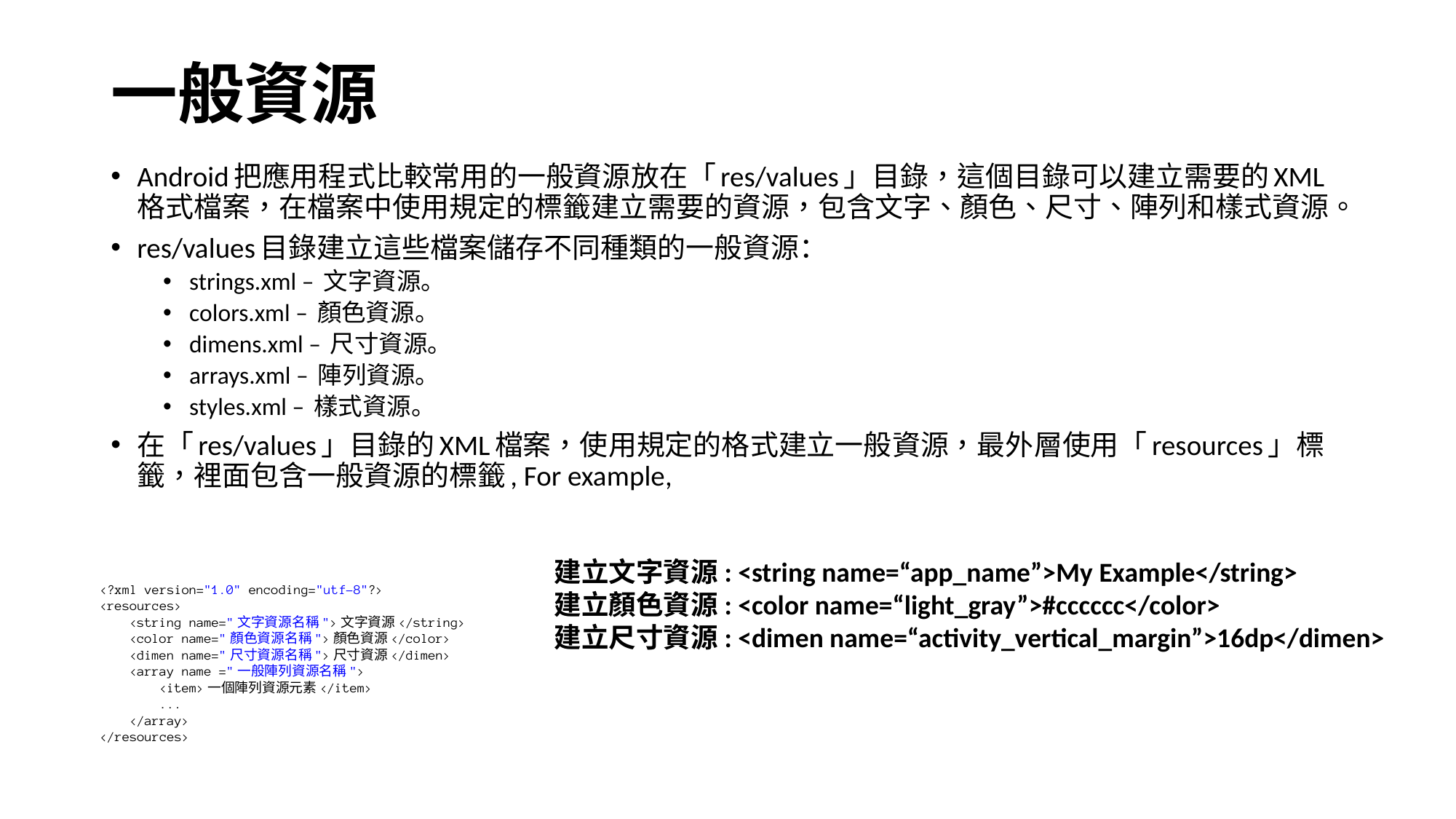

# 一般資源
Android把應用程式比較常用的一般資源放在「res/values」目錄，這個目錄可以建立需要的XML格式檔案，在檔案中使用規定的標籤建立需要的資源，包含文字、顏色、尺寸、陣列和樣式資源。
res/values目錄建立這些檔案儲存不同種類的一般資源：
strings.xml – 文字資源。
colors.xml – 顏色資源。
dimens.xml – 尺寸資源。
arrays.xml – 陣列資源。
styles.xml – 樣式資源。
在「res/values」目錄的XML檔案，使用規定的格式建立一般資源，最外層使用「resources」標籤，裡面包含一般資源的標籤, For example,

建立文字資源: <string name=“app_name”>My Example</string>
建立顏色資源: <color name=“light_gray”>#cccccc</color>
建立尺寸資源: <dimen name=“activity_vertical_margin”>16dp</dimen>
<?xml version="1.0" encoding="utf-8"?>
<resources>
    <string name="文字資源名稱">文字資源</string>
    <color name="顏色資源名稱">顏色資源</color>
    <dimen name="尺寸資源名稱">尺寸資源</dimen>
    <array name ="一般陣列資源名稱">
        <item>一個陣列資源元素</item>
        ...
    </array>
</resources>